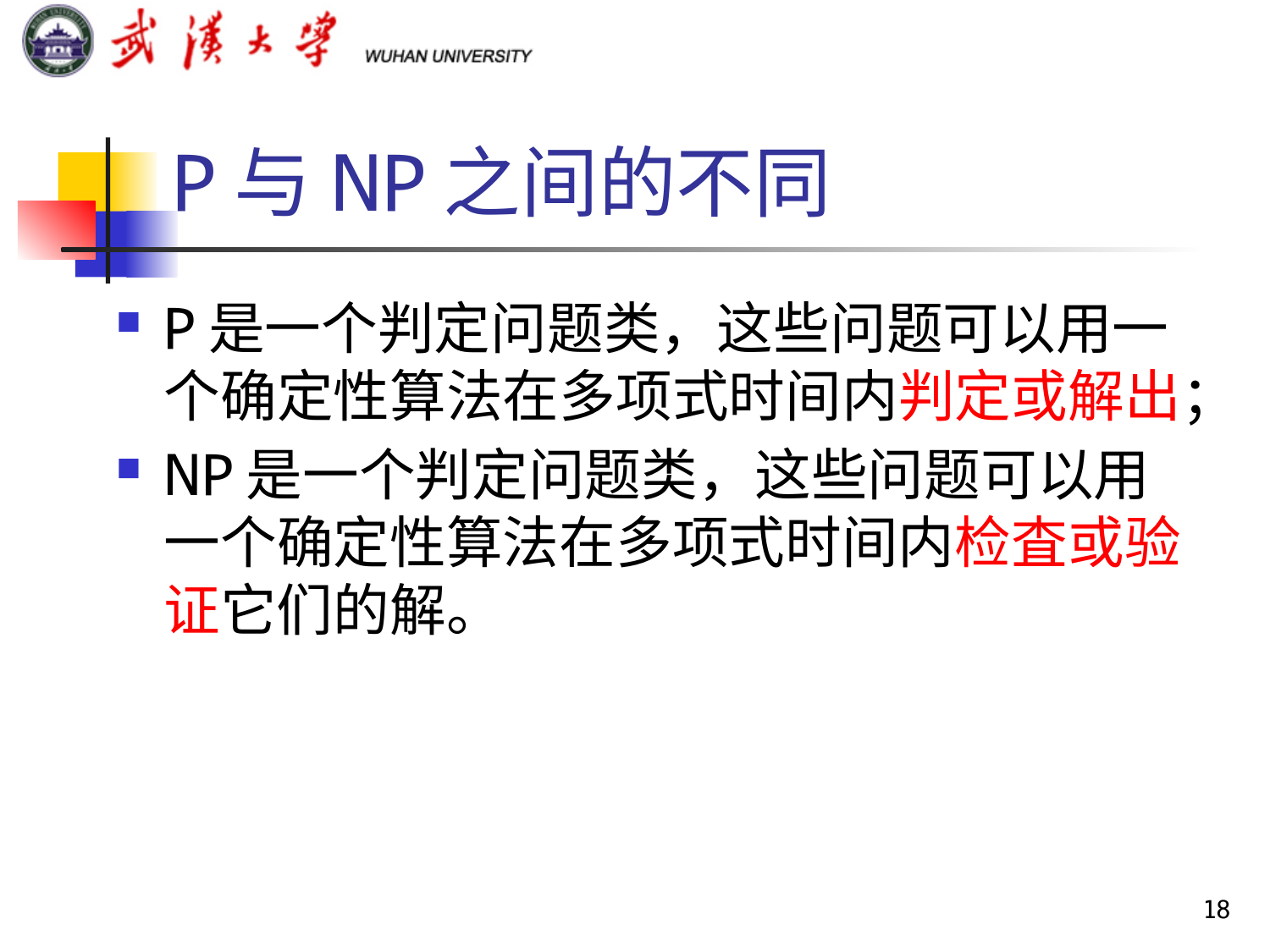

# P与NP之间的不同
P是一个判定问题类，这些问题可以用一个确定性算法在多项式时间内判定或解出；
NP是一个判定问题类，这些问题可以用一个确定性算法在多项式时间内检査或验证它们的解。
18